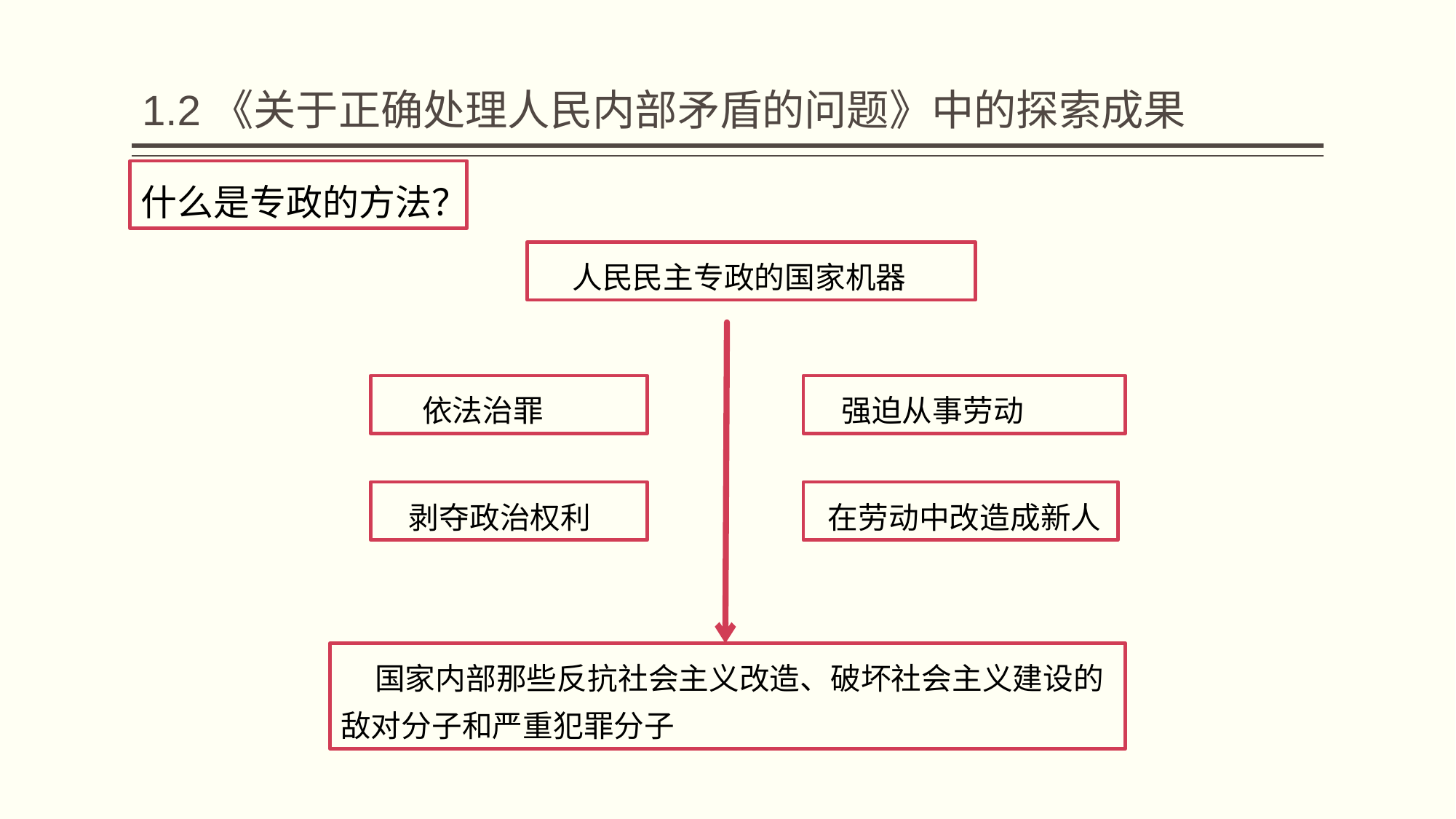

# 1.2《关于正确处理人民内部矛盾的问题》中的探索成果
什么是专政的方法？
    人民民主专政的国家机器
     依法治罪
   强迫从事劳动
   剥夺政治权利
 在劳动中改造成新人
    国家内部那些反抗社会主义改造、破坏社会主义建设的敌对分子和严重犯罪分子